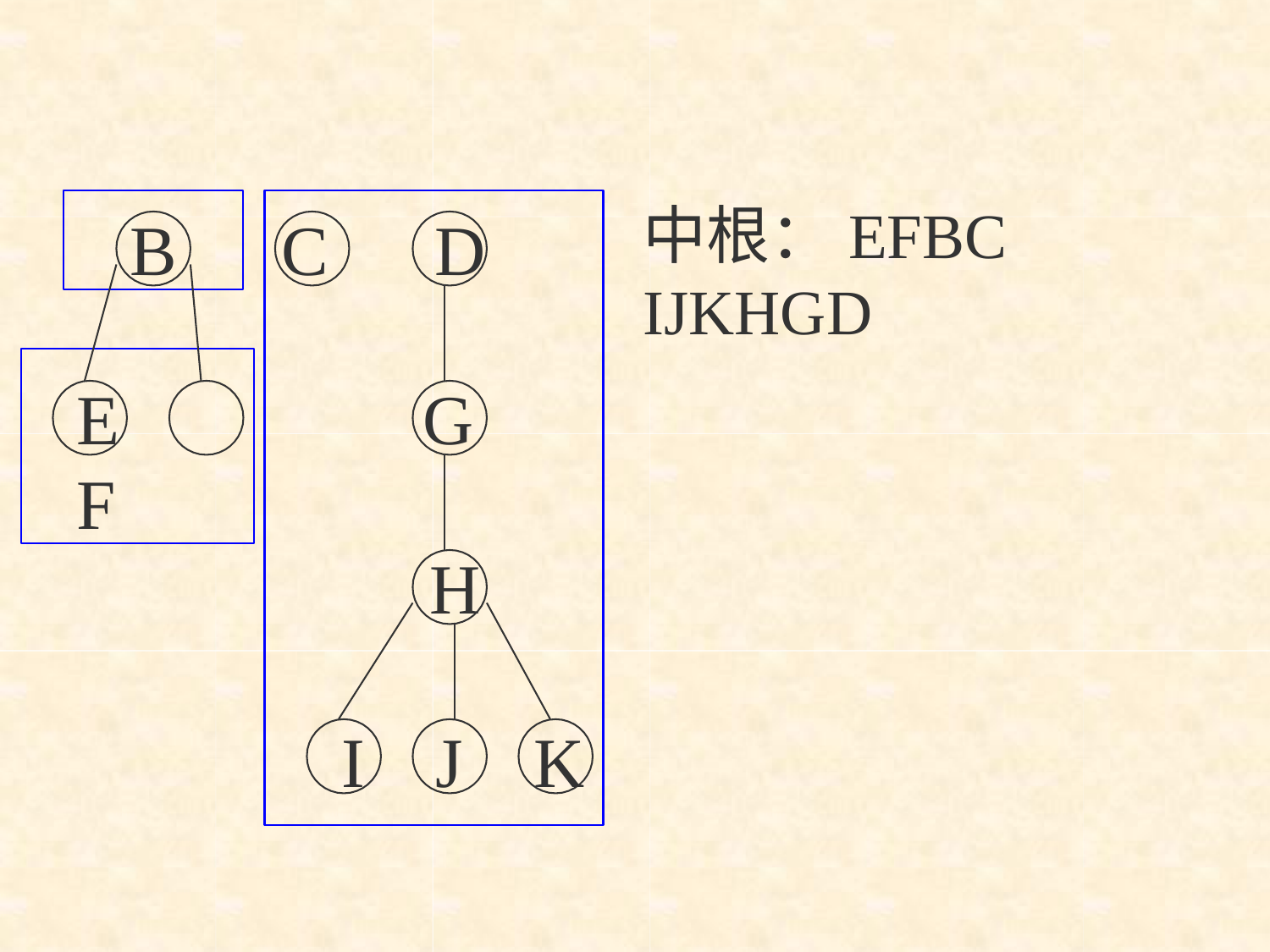

B

中根：EFBC IJKHGD
C	D

E	F
G

H

I	J	K